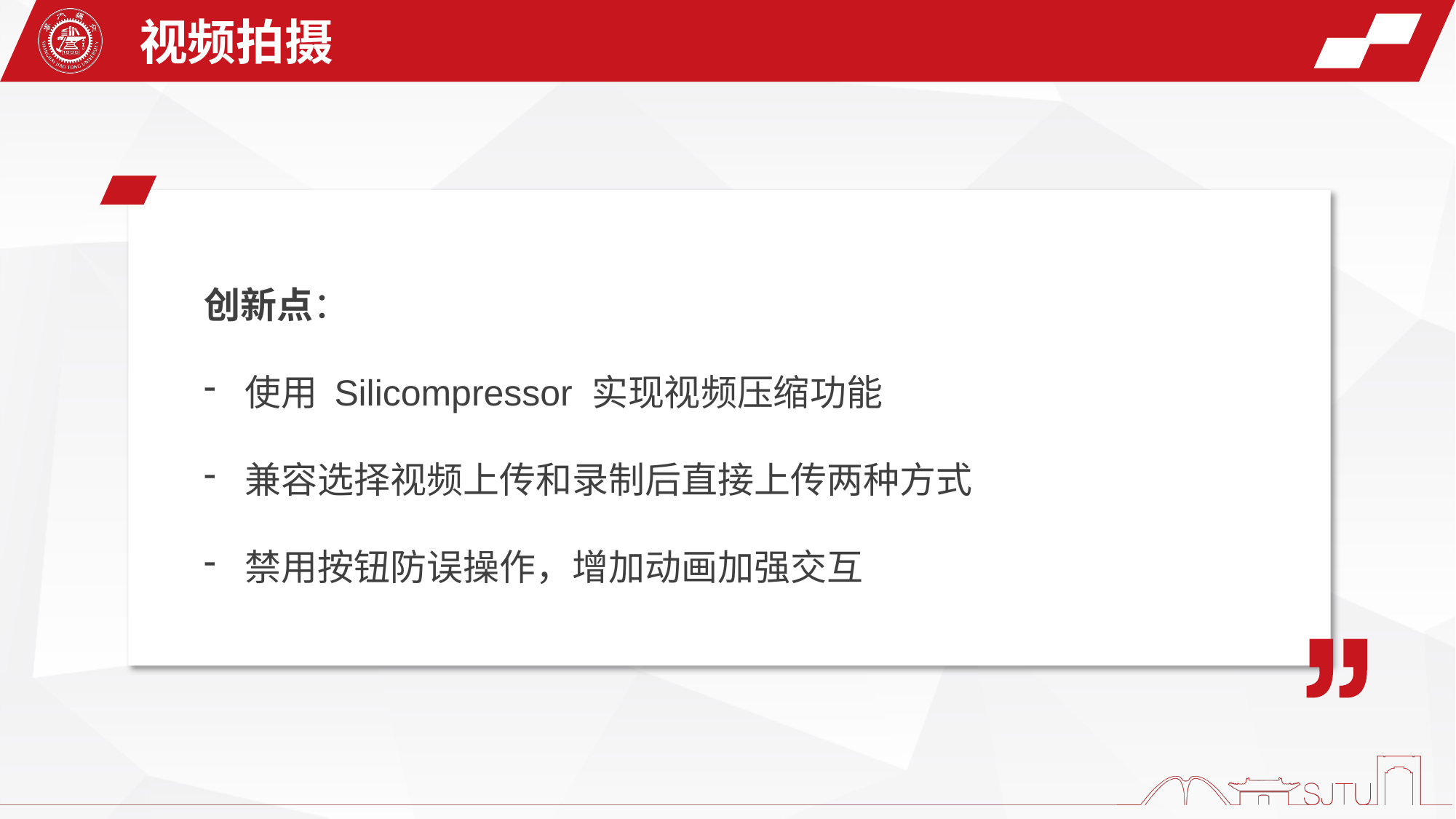

视频拍摄

创新点：
使用 Silicompressor 实现视频压缩功能
兼容选择视频上传和录制后直接上传两种方式
禁用按钮防误操作，增加动画加强交互